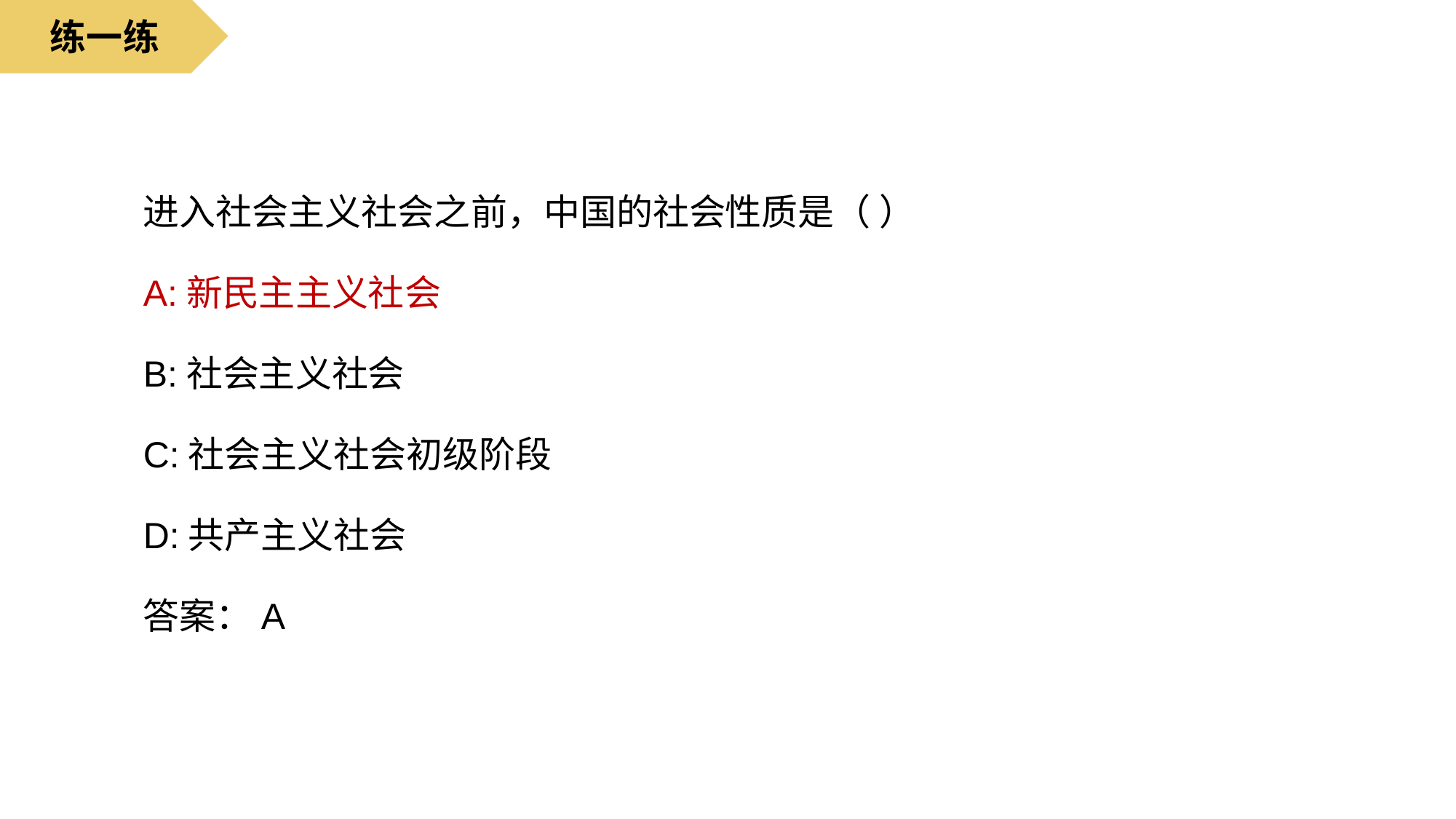

练一练
进入社会主义社会之前，中国的社会性质是（ ）
A:新民主主义社会
B:社会主义社会
C:社会主义社会初级阶段
D:共产主义社会
答案：A